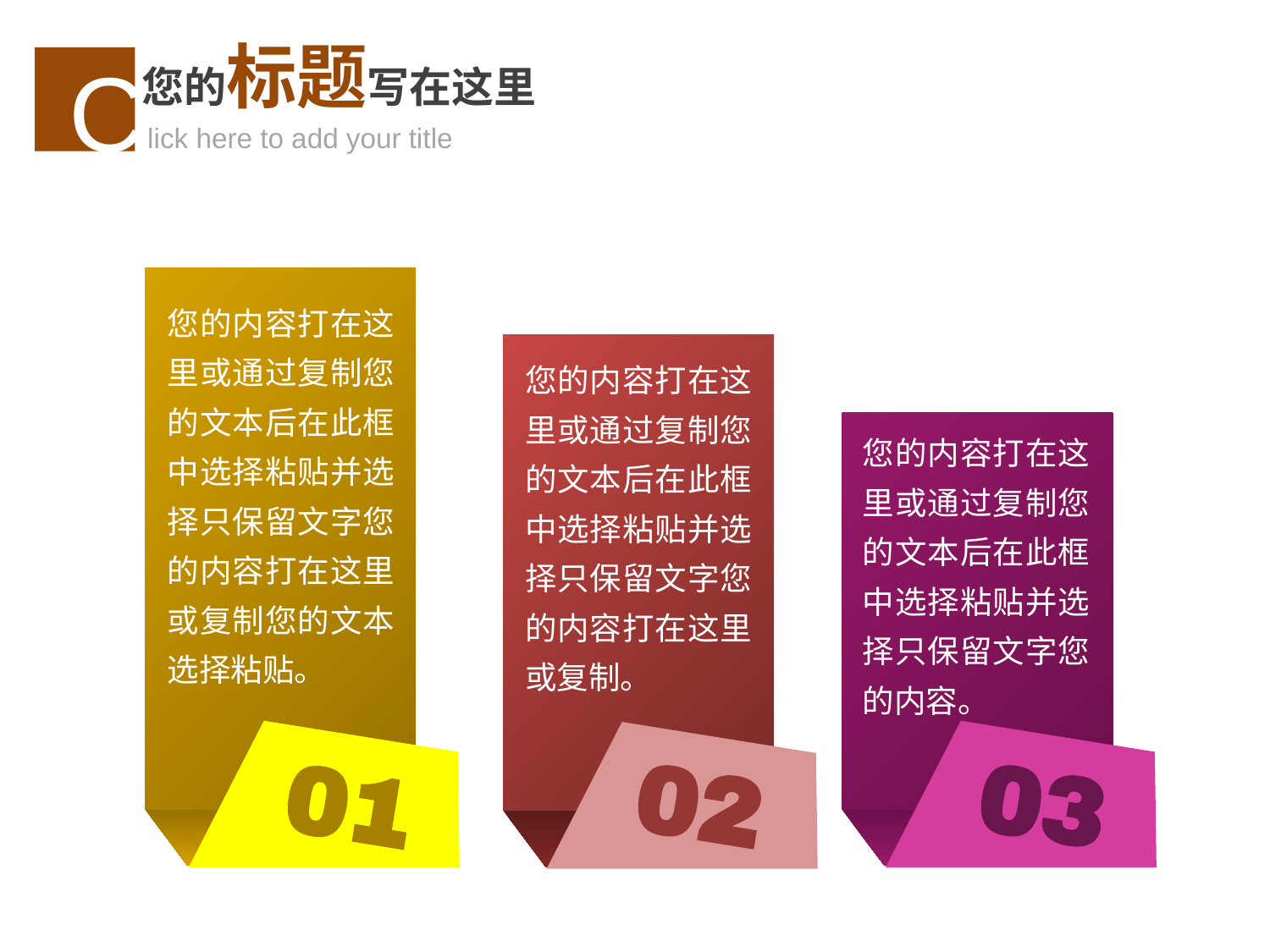

您的标题写在这里
C

lick here to add your title

您的内容打在这里或通过复制您的文本后在此框中选择粘贴并选择只保留文字您的内容打在这里或复制您的文本选择粘贴。

您的内容打在这里或通过复制您的文本后在此框中选择粘贴并选择只保留文字您的内容打在这里或复制。

您的内容打在这里或通过复制您的文本后在此框中选择粘贴并选择只保留文字您的内容。

02
03
01